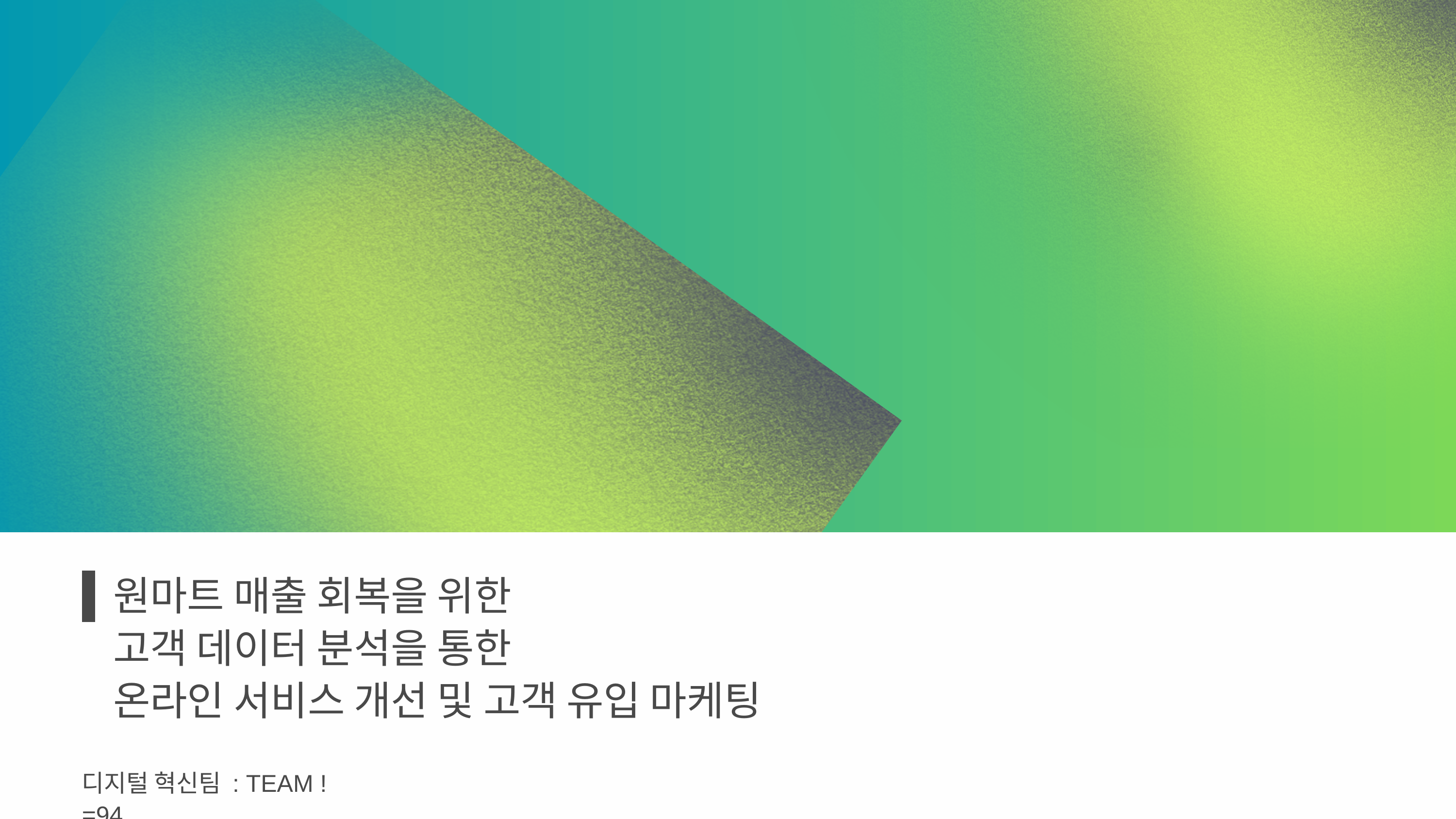

원마트 매출 회복을 위한
고객 데이터 분석을 통한
온라인 서비스 개선 및 고객 유입 마케팅

디지털 혁신팀 : TEAM !=94